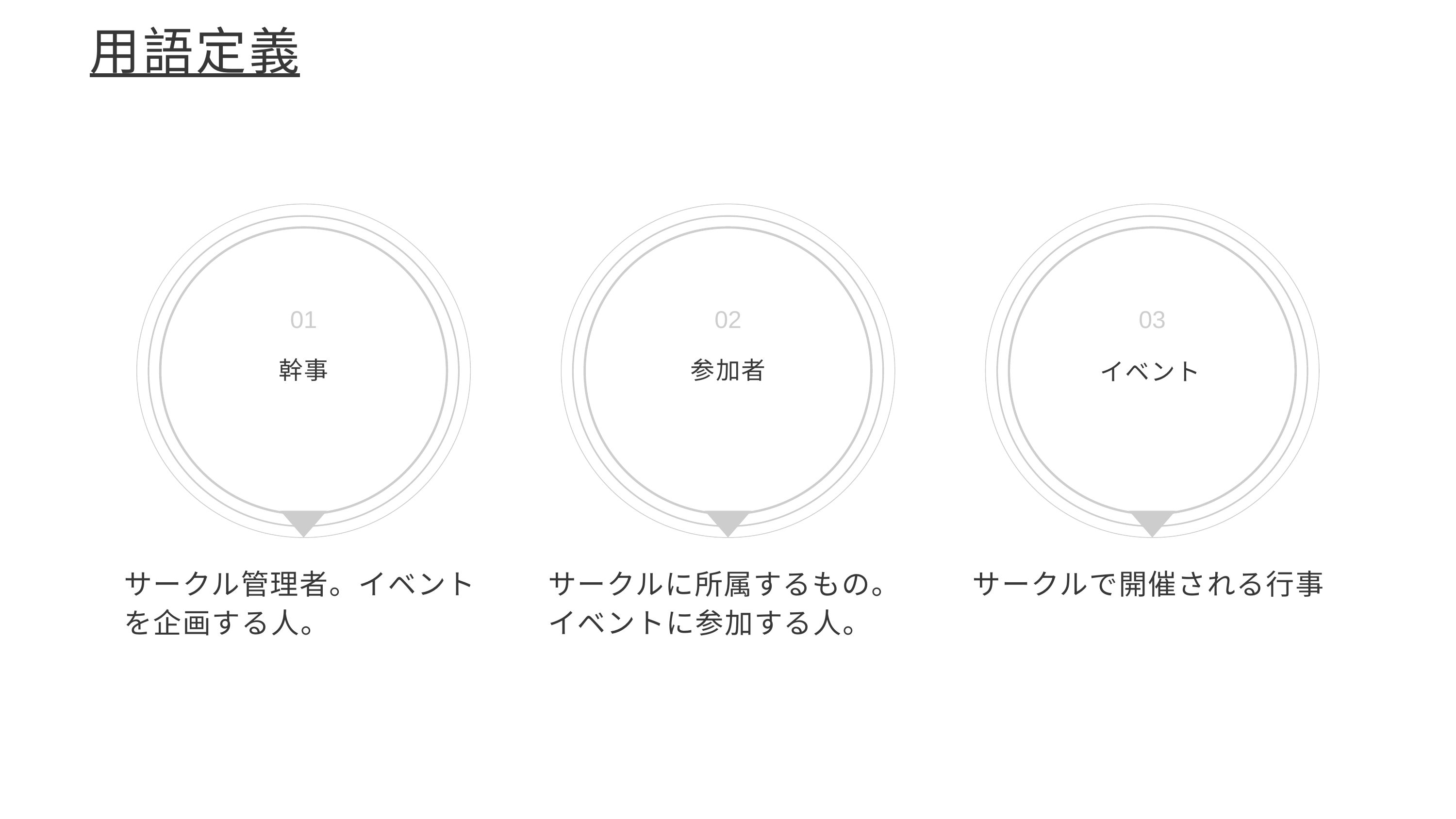

用語定義

01
02
03
幹事
参加者
イベント

サークル管理者。イベントを企画する人。
サークルに所属するもの。イベントに参加する人。
サークルで開催される行事